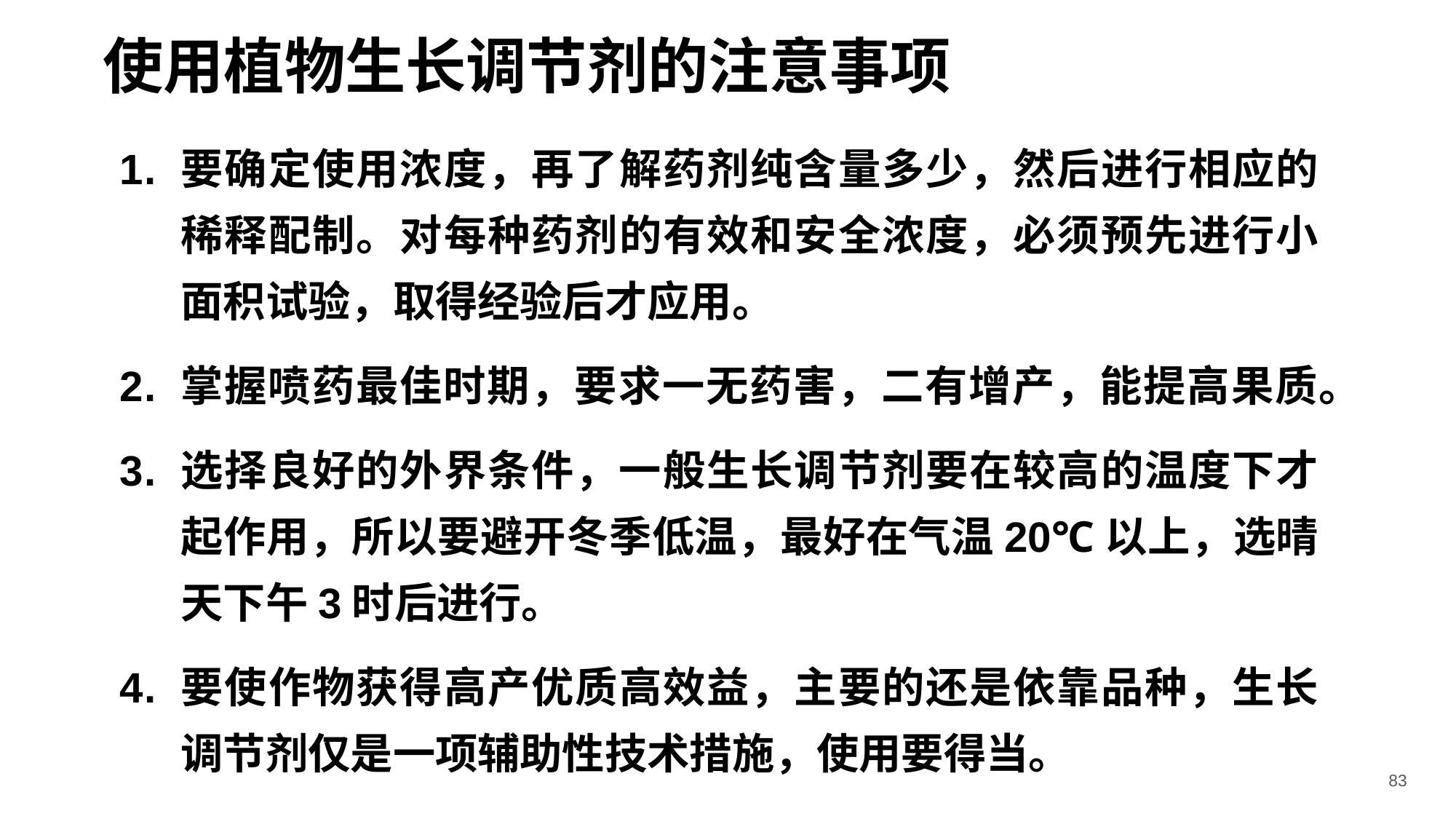

使用植物生长调节剂的注意事项
要确定使用浓度，再了解药剂纯含量多少，然后进行相应的稀释配制。对每种药剂的有效和安全浓度，必须预先进行小面积试验，取得经验后才应用。
掌握喷药最佳时期，要求一无药害，二有增产，能提高果质。
选择良好的外界条件，一般生长调节剂要在较高的温度下才起作用，所以要避开冬季低温，最好在气温20℃以上，选晴天下午3时后进行。
要使作物获得高产优质高效益，主要的还是依靠品种，生长调节剂仅是一项辅助性技术措施，使用要得当。
83